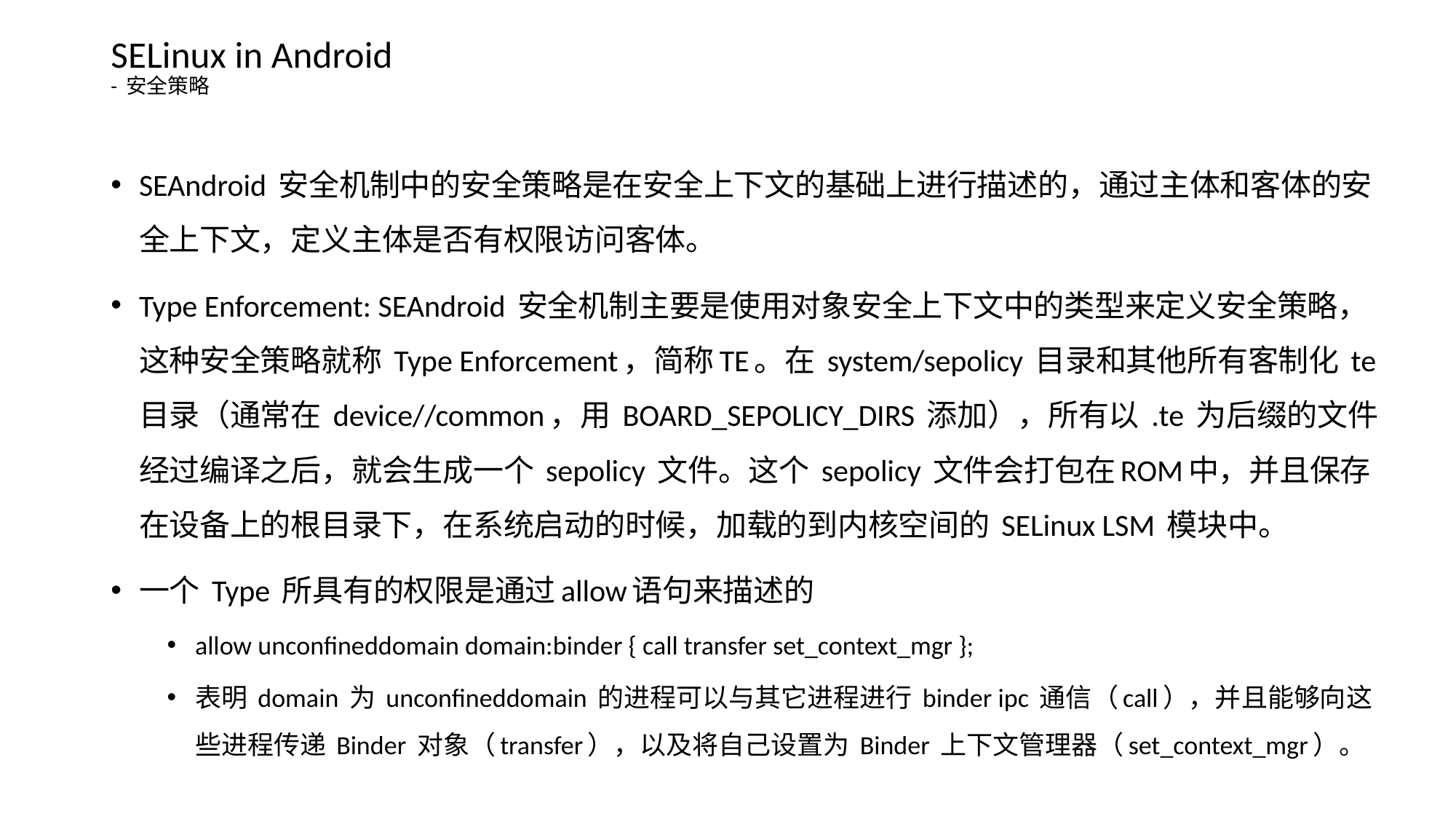

# SELinux in Android - 安全策略
SEAndroid 安全机制中的安全策略是在安全上下文的基础上进行描述的，通过主体和客体的安全上下文，定义主体是否有权限访问客体。
Type Enforcement: SEAndroid 安全机制主要是使用对象安全上下文中的类型来定义安全策略，这种安全策略就称 Type Enforcement，简称TE。在 system/sepolicy 目录和其他所有客制化 te 目录（通常在 device//common，用 BOARD_SEPOLICY_DIRS 添加），所有以 .te 为后缀的文件经过编译之后，就会生成一个 sepolicy 文件。这个 sepolicy 文件会打包在ROM中，并且保存在设备上的根目录下，在系统启动的时候，加载的到内核空间的 SELinux LSM 模块中。
一个 Type 所具有的权限是通过allow语句来描述的
allow unconfineddomain domain:binder { call transfer set_context_mgr };
表明 domain 为 unconfineddomain 的进程可以与其它进程进行 binder ipc 通信（call），并且能够向这些进程传递 Binder 对象（transfer），以及将自己设置为 Binder 上下文管理器（set_context_mgr）。